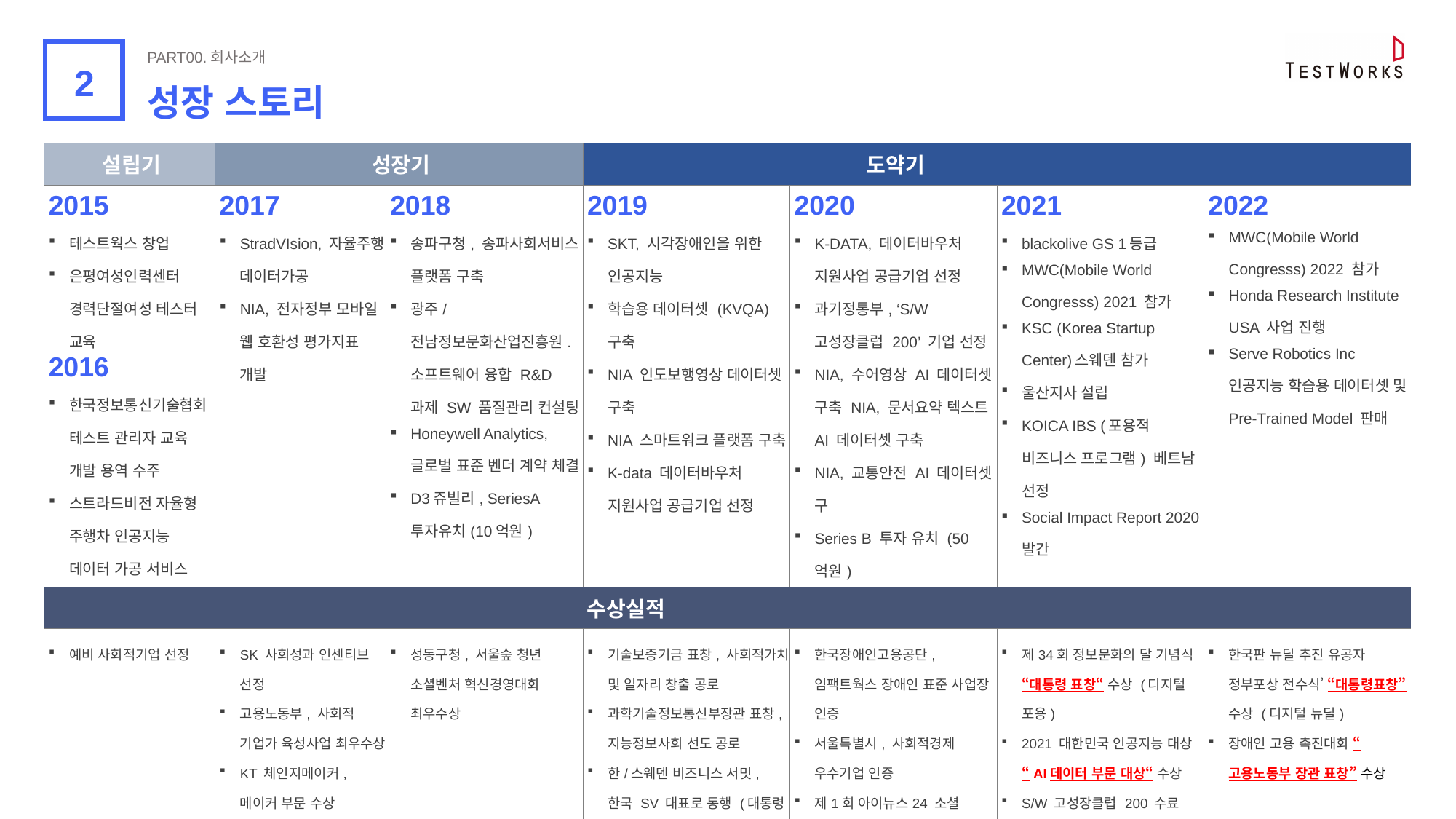

PART00.회사소개

8
8
2
성장 스토리
| 설립기 | 성장기 |  | 도약기 |  |  |  |
| --- | --- | --- | --- | --- | --- | --- |
| 2015 테스트웍스 창업 은평여성인력센터 경력단절여성 테스터 교육 2016 한국정보통신기술협회 테스트 관리자 교육 개발 용역 수주 스트라드비전 자율형 주행차 인공지능 데이터 가공 서비스 | 2017 StradVIsion, 자율주행 데이터가공 NIA, 전자정부 모바일 웹 호환성 평가지표 개발 | 2018 송파구청, 송파사회서비스 플랫폼 구축 광주/전남정보문화산업진흥원. 소프트웨어 융합 R&D 과제 SW 품질관리 컨설팅 Honeywell Analytics, 글로벌 표준 벤더 계약 체결 D3쥬빌리, SeriesA 투자유치(10억원) | 2019 SKT, 시각장애인을 위한 인공지능 학습용 데이터셋 (KVQA) 구축 NIA 인도보행영상 데이터셋 구축 NIA 스마트워크 플랫폼 구축 K-data 데이터바우처 지원사업 공급기업 선정 | 2020 K-DATA, 데이터바우처 지원사업 공급기업 선정 과기정통부, ‘S/W고성장클럽 200’ 기업 선정 NIA, 수어영상 AI 데이터셋 구축 NIA, 문서요약 텍스트 AI 데이터셋 구축 NIA, 교통안전 AI 데이터셋 구 Series B 투자 유치 (50억원) | 2021 blackolive GS 1등급 MWC(Mobile World Congresss) 2021 참가 KSC (Korea Startup Center)스웨덴 참가 울산지사 설립 KOICA IBS (포용적 비즈니스 프로그램) 베트남 선정 Social Impact Report 2020 발간 | 2022 MWC(Mobile World Congresss) 2022 참가 Honda Research Institute USA 사업 진행 Serve Robotics Inc 인공지능 학습용 데이터셋 및 Pre-Trained Model 판매 |
| 수상실적 |  |  |  |  |  |  |
| 예비 사회적기업 선정 | SK 사회성과 인센티브 선정 고용노동부, 사회적 기업가 육성사업 최우수상 KT 체인지메이커, 메이커 부문 수상 현대자동차그룹H-온드림 6기 펠로우 선정 | 성동구청, 서울숲 청년 소셜벤처 혁신경영대회 최우수상 | 기술보증기금 표창, 사회적가치 및 일자리 창출 공로 과학기술정보통신부장관 표창, 지능정보사회 선도 공로 한/스웨덴 비즈니스 서밋, 한국 SV 대표로 동행 (대통령 북유럽 3개국 순방 동행) SW(예비)고성장클럽 200 기업선정 | 한국장애인고용공단, 임팩트웍스 장애인 표준 사업장 인증 서울특별시, 사회적경제 우수기업 인증 제1회 아이뉴스24 소셜 “D·N·A 혁신상, 포용상” 수상 | 제34회 정보문화의 달 기념식 “대통령 표창“ 수상 (디지털 포용) 2021 대한민국 인공지능 대상 “AI데이터 부문 대상“ 수상 S/W 고성장클럽 200 수료 | 한국판 뉴딜 추진 유공자 정부포상 전수식’ “대통령표창” 수상 (디지털 뉴딜) 장애인 고용 촉진대회 “고용노동부 장관 표창” 수상 |